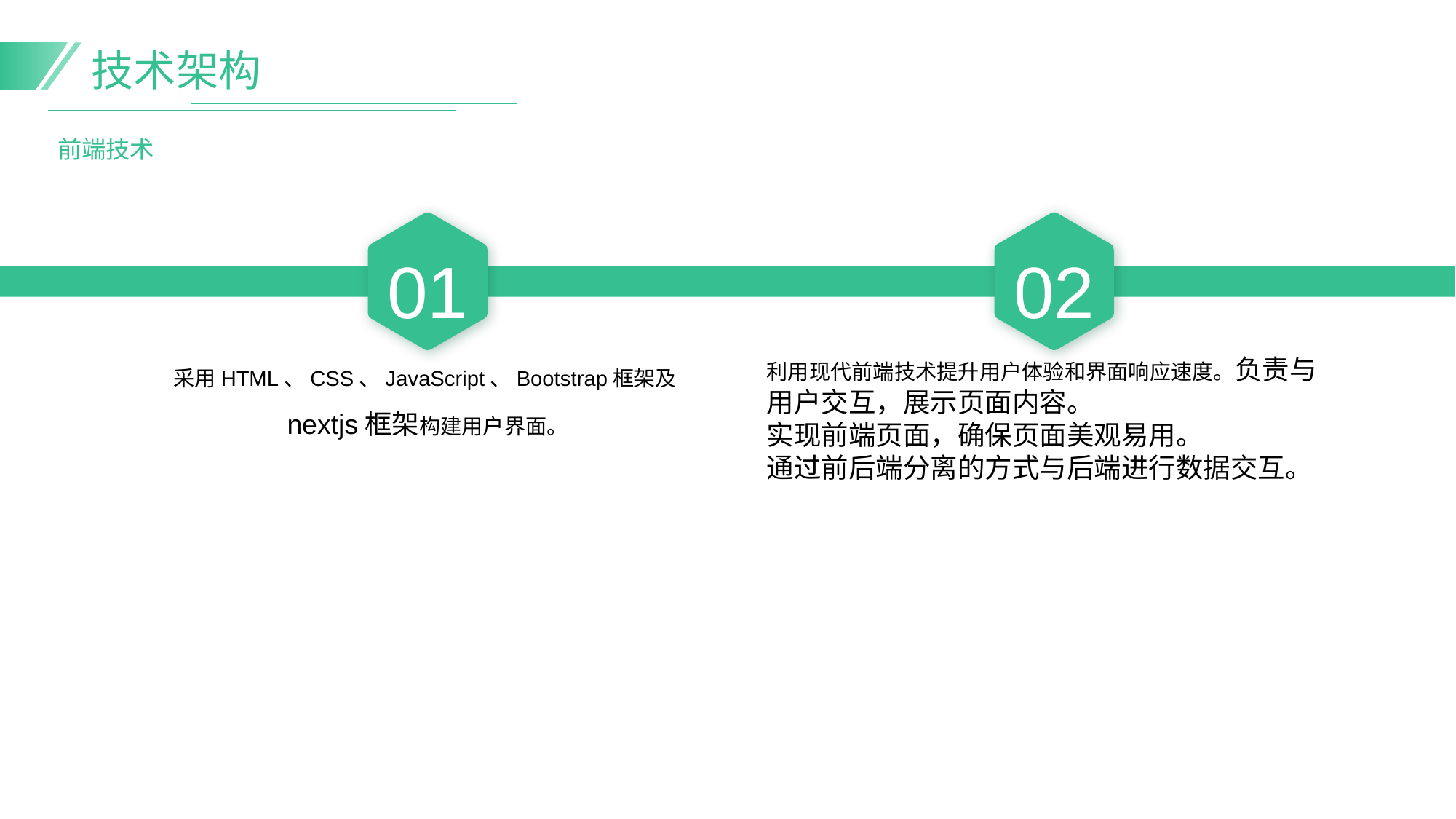

技术架构

前端技术

02
01

利用现代前端技术提升用户体验和界面响应速度。负责与用户交互，展示页面内容。
实现前端页面，确保页面美观易用。
通过前后端分离的方式与后端进行数据交互。

采用HTML、CSS、JavaScript、Bootstrap框架及nextjs框架构建用户界面。